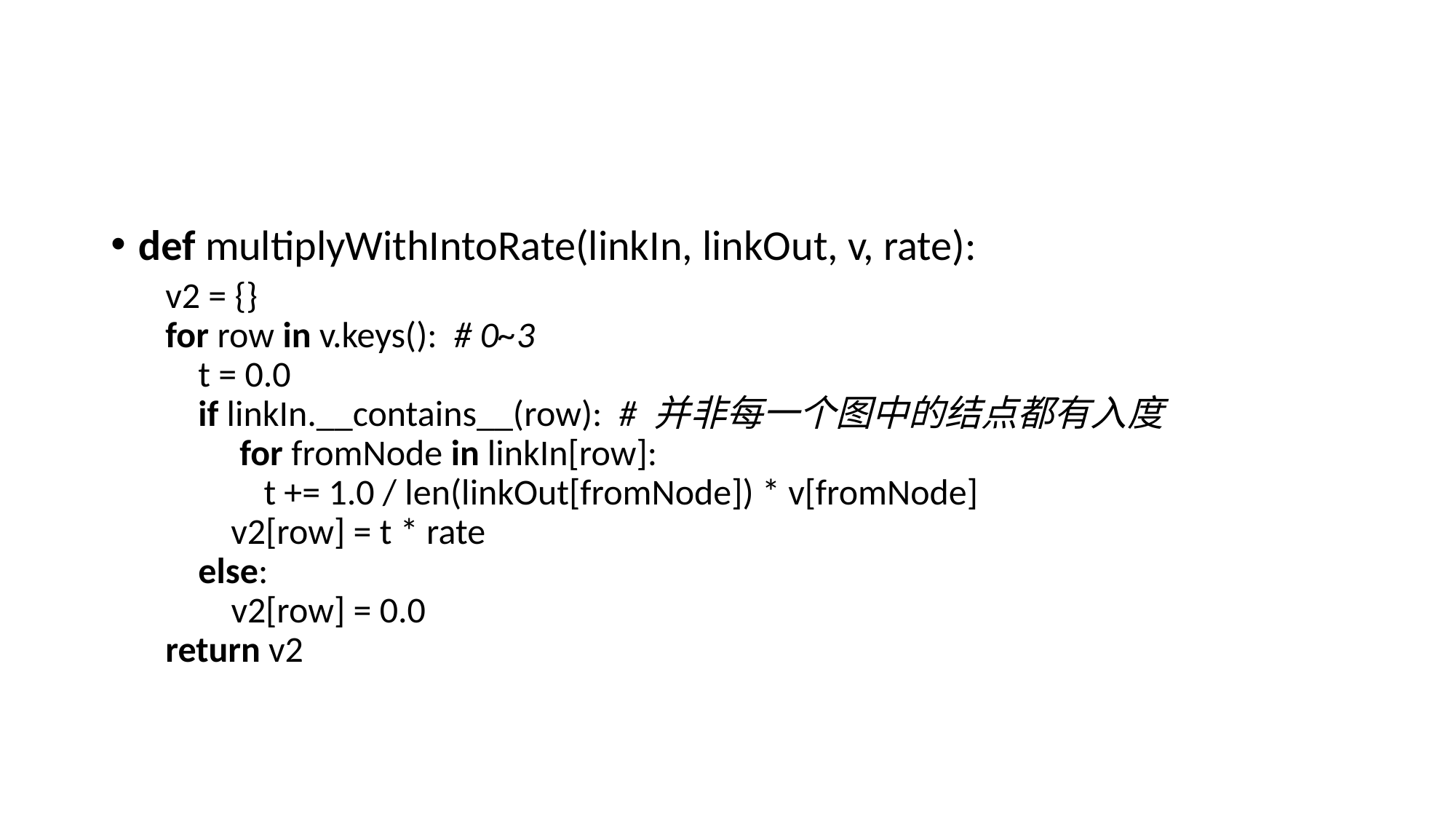

#
def multiplyWithIntoRate(linkIn, linkOut, v, rate):
v2 = {}
for row in v.keys():  # 0~3
    t = 0.0
    if linkIn.__contains__(row):  # 并非每一个图中的结点都有入度
        for fromNode in linkIn[row]:
            t += 1.0 / len(linkOut[fromNode]) * v[fromNode]
        v2[row] = t * rate
    else:
        v2[row] = 0.0
return v2